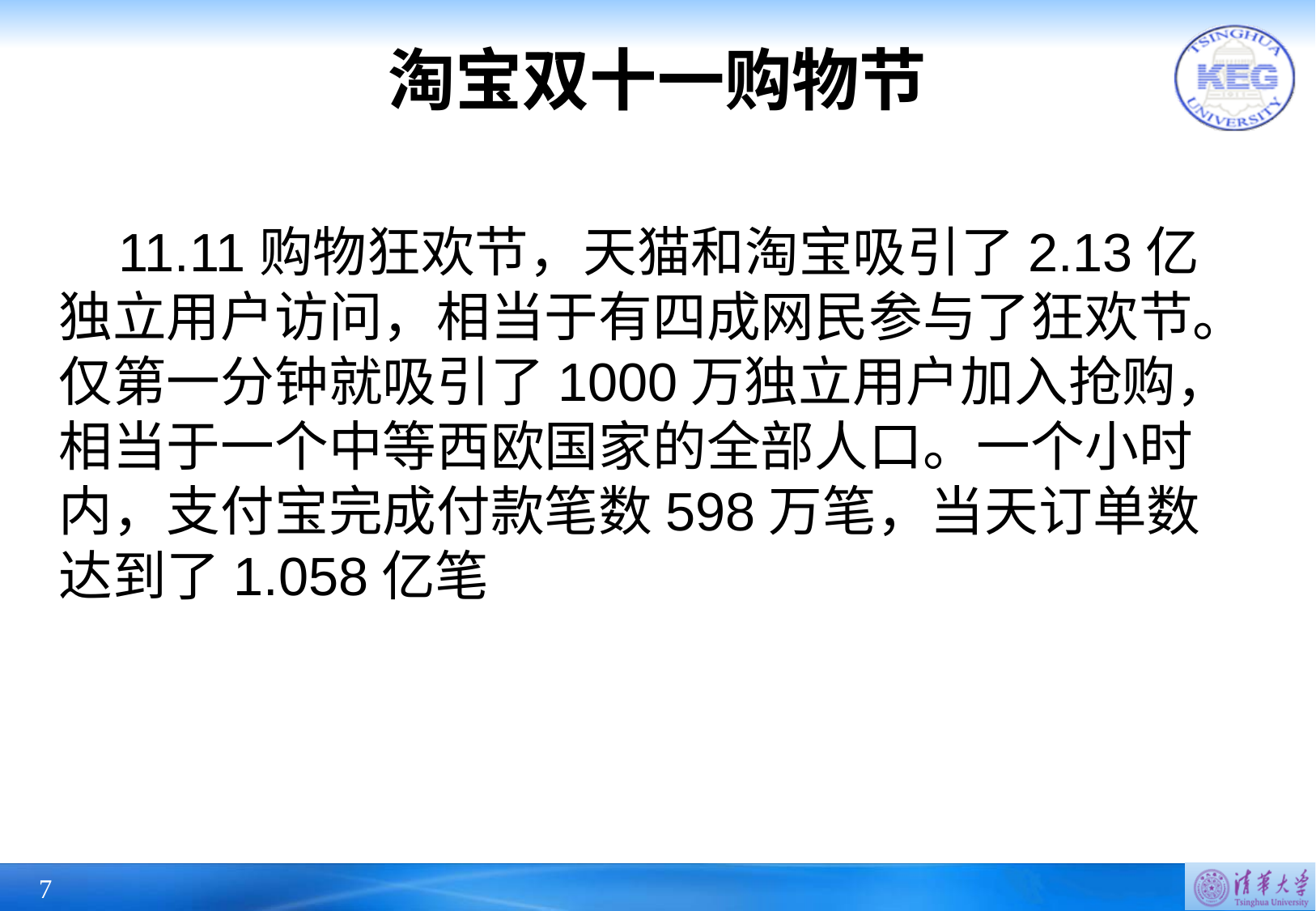

# 淘宝双十一购物节
    11.11购物狂欢节，天猫和淘宝吸引了2.13亿独立用户访问，相当于有四成网民参与了狂欢节。仅第一分钟就吸引了1000万独立用户加入抢购，相当于一个中等西欧国家的全部人口。一个小时内，支付宝完成付款笔数598万笔，当天订单数达到了1.058亿笔